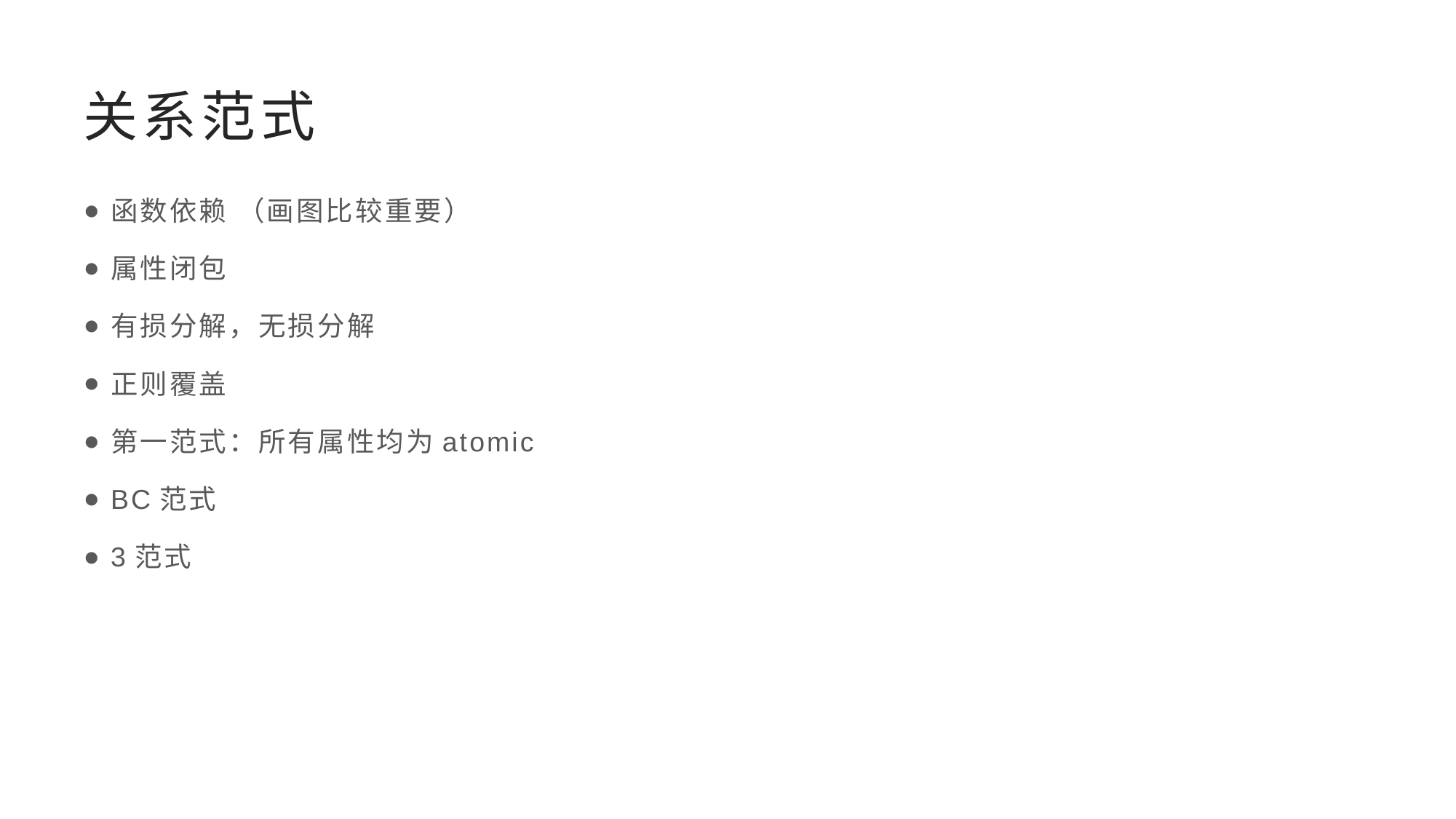

# 关系范式
函数依赖 （画图比较重要）
属性闭包
有损分解，无损分解
正则覆盖
第一范式：所有属性均为atomic
BC范式
3范式